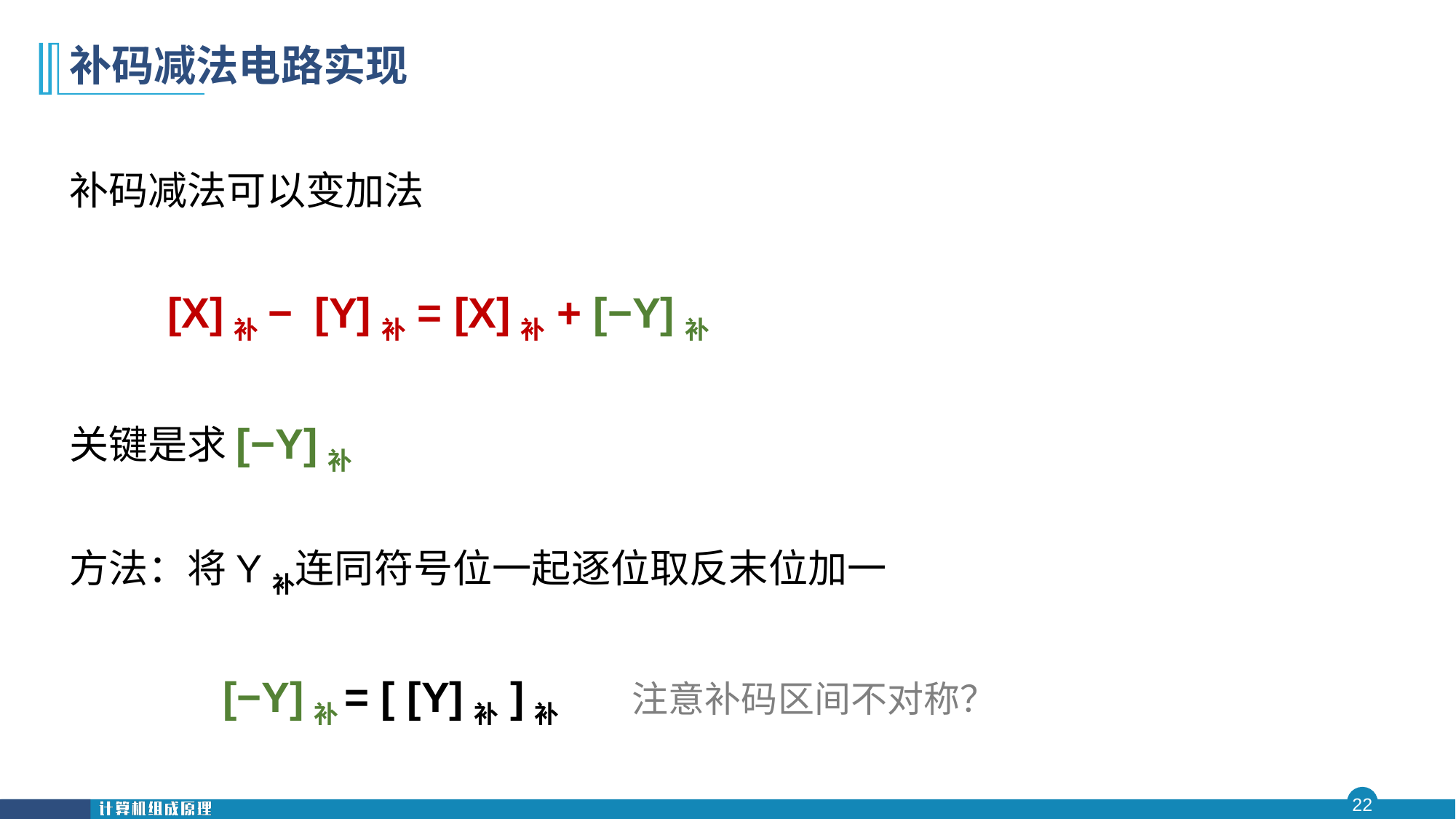

# 补码减法电路实现
补码减法可以变加法
         [X]补 − [Y]补 = [X]补 + [−Y]补
关键是求[−Y]补
方法：将Y补连同符号位一起逐位取反末位加一
             [−Y]补= [ [Y]补 ]补             注意补码区间不对称？